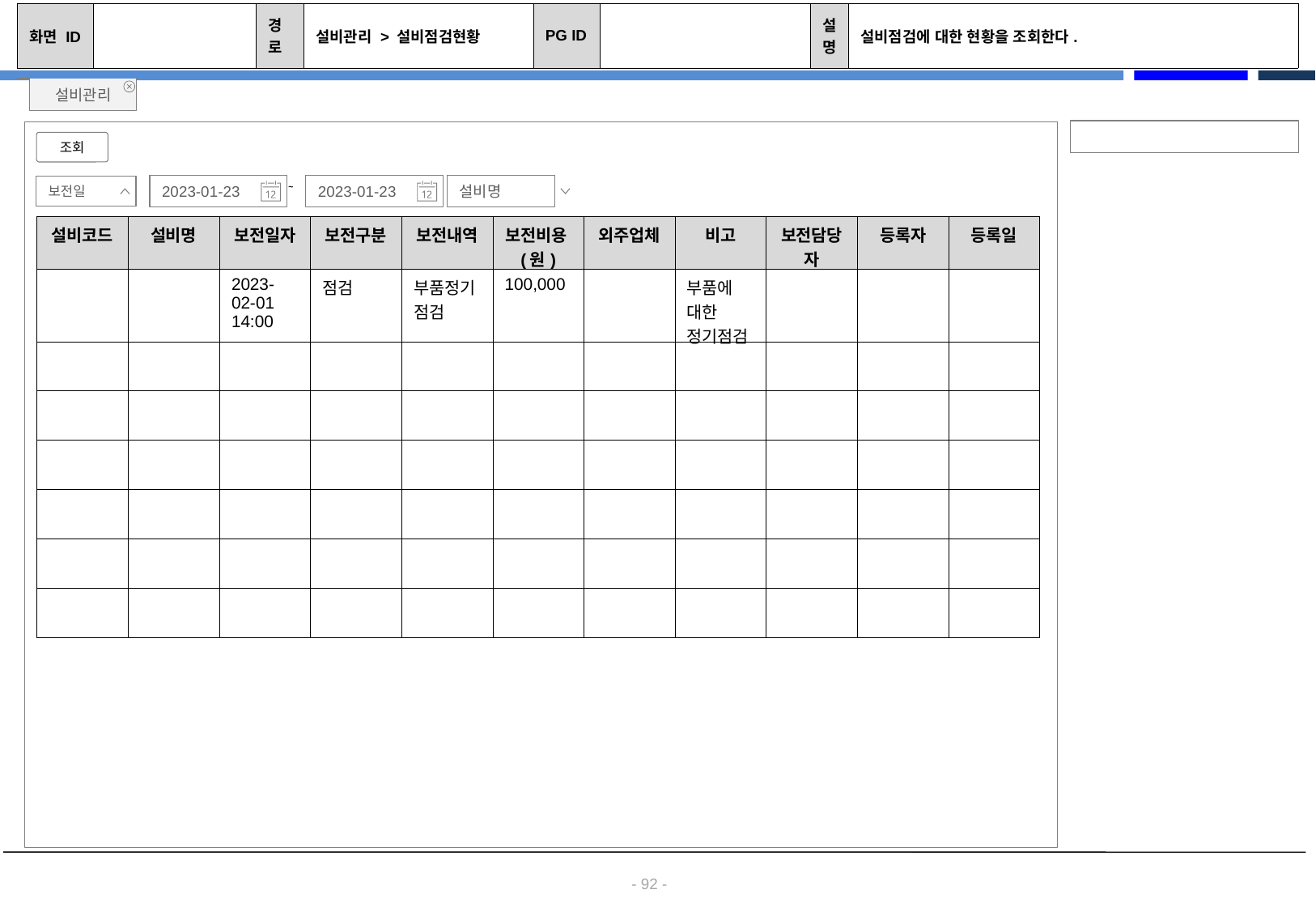

| 화면 ID |  | 경로 | 설비관리 > 설비점검현황 | PG ID |  | 설명 | 설비점검에 대한 현황을 조회한다. |
| --- | --- | --- | --- | --- | --- | --- | --- |
설비관리

조회
2023-01-23

~
2023-01-23

설비명

보전일

| 설비코드 | 설비명 | 보전일자 | 보전구분 | 보전내역 | 보전비용(원) | 외주업체 | 비고 | 보전담당자 | 등록자 | 등록일 |
| --- | --- | --- | --- | --- | --- | --- | --- | --- | --- | --- |
|  |  | 2023-02-01 14:00 | 점검 | 부품정기점검 | 100,000 |  | 부품에 대한 정기점검 |  |  |  |
|  |  |  |  |  |  |  |  |  |  |  |
|  |  |  |  |  |  |  |  |  |  |  |
|  |  |  |  |  |  |  |  |  |  |  |
|  |  |  |  |  |  |  |  |  |  |  |
|  |  |  |  |  |  |  |  |  |  |  |
|  |  |  |  |  |  |  |  |  |  |  |